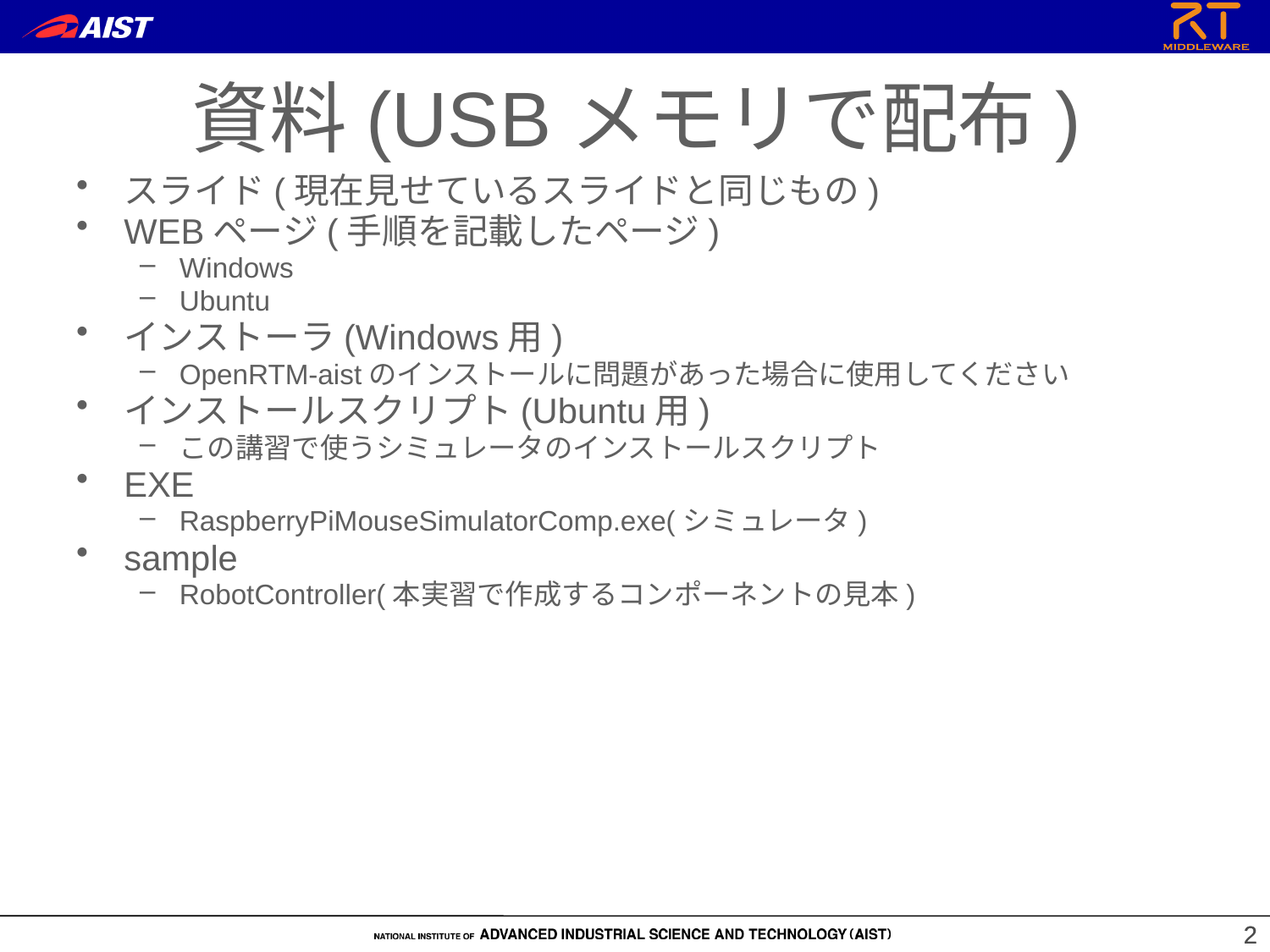

資料(USBメモリで配布)
スライド(現在見せているスライドと同じもの)
WEBページ(手順を記載したページ)
Windows
Ubuntu
インストーラ(Windows用)
OpenRTM-aistのインストールに問題があった場合に使用してください
インストールスクリプト(Ubuntu用)
この講習で使うシミュレータのインストールスクリプト
EXE
RaspberryPiMouseSimulatorComp.exe(シミュレータ)
sample
RobotController(本実習で作成するコンポーネントの見本)
2
2